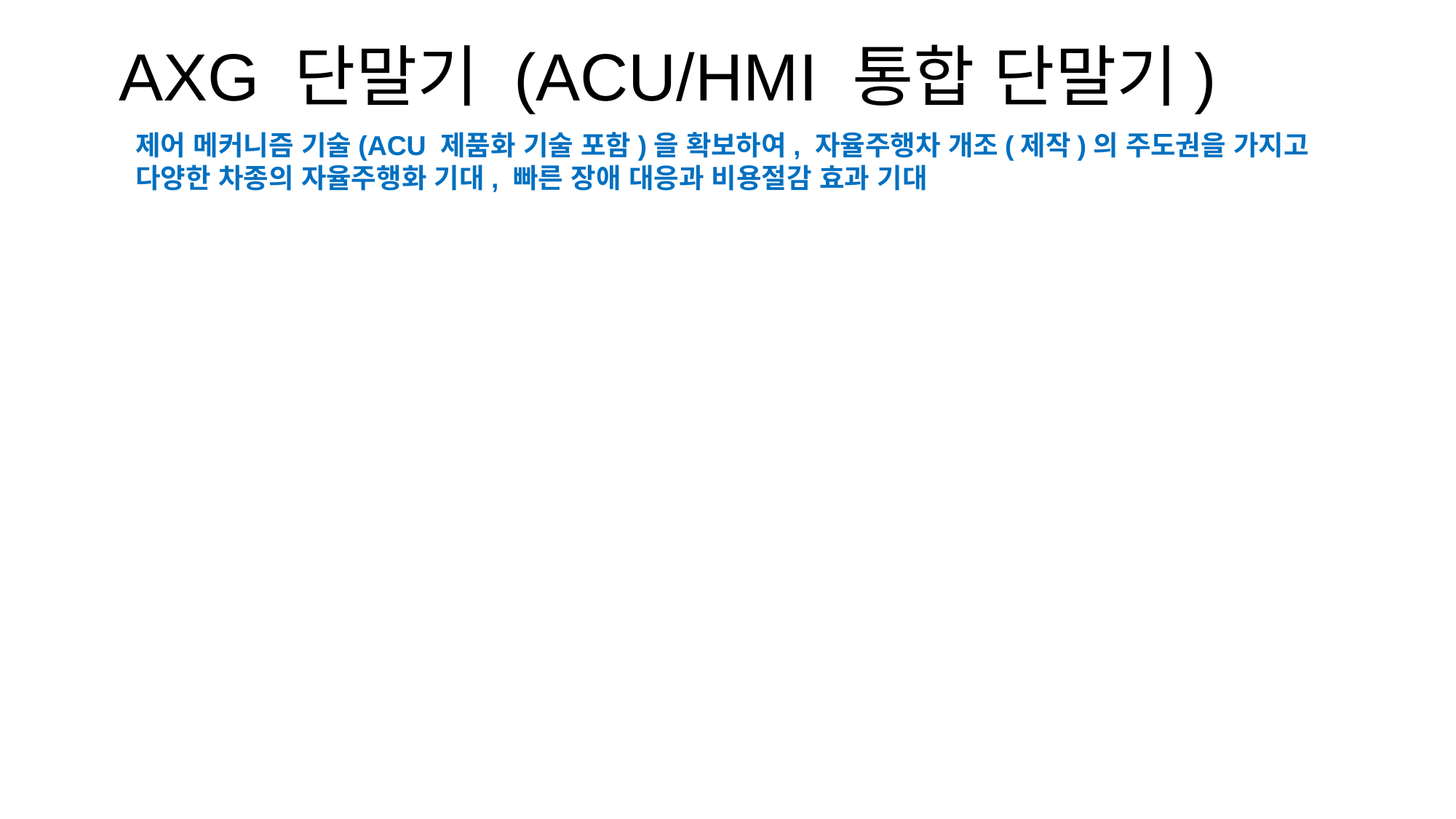

# AXG 단말기 (ACU/HMI 통합 단말기)
제어 메커니즘 기술(ACU 제품화 기술 포함)을 확보하여, 자율주행차 개조(제작)의 주도권을 가지고
다양한 차종의 자율주행화 기대, 빠른 장애 대응과 비용절감 효과 기대